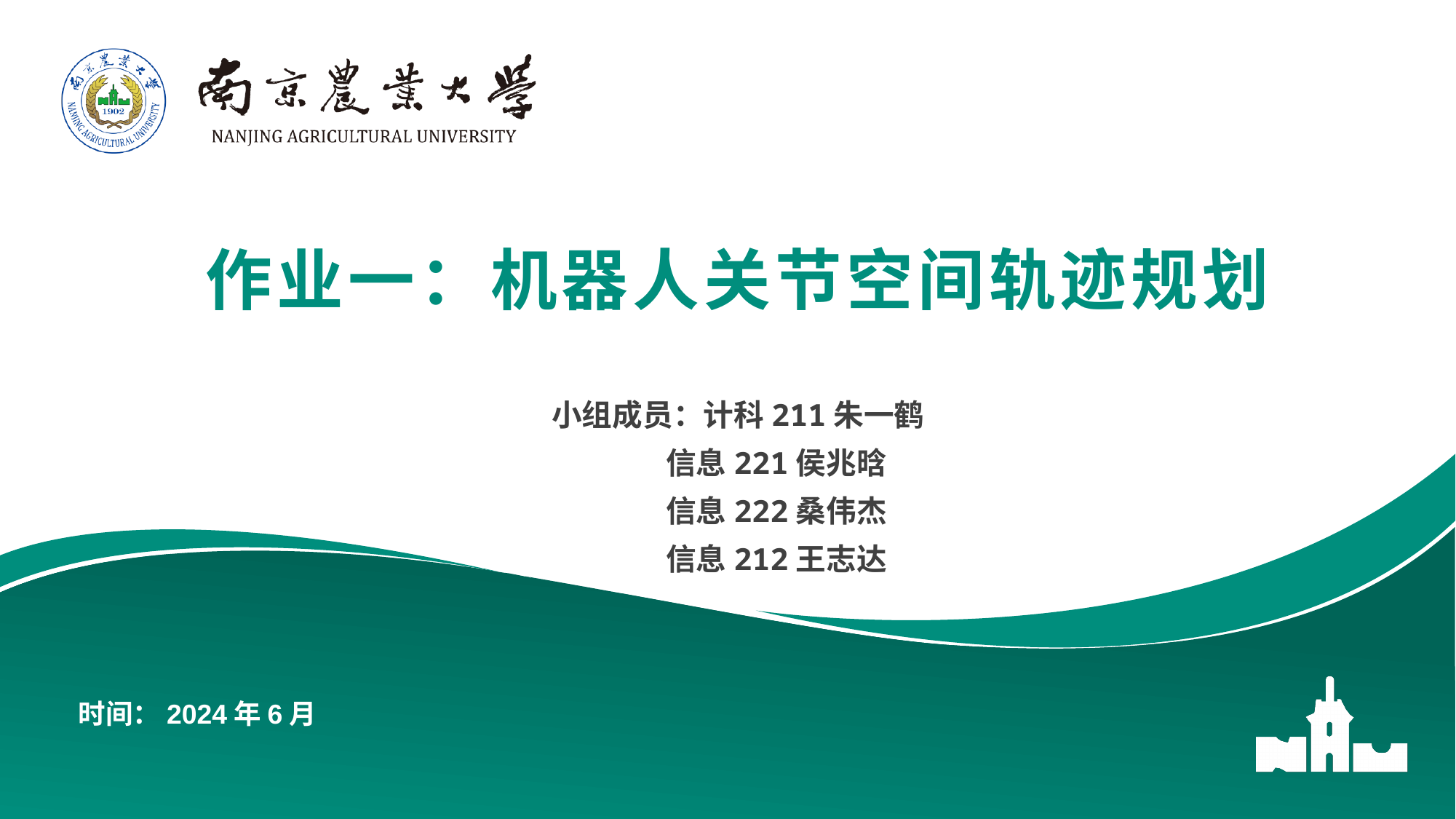

# 作业一：机器人关节空间轨迹规划
小组成员：计科211朱一鹤
          信息221侯兆晗
          信息222桑伟杰
          信息212王志达

时间：2024年6月